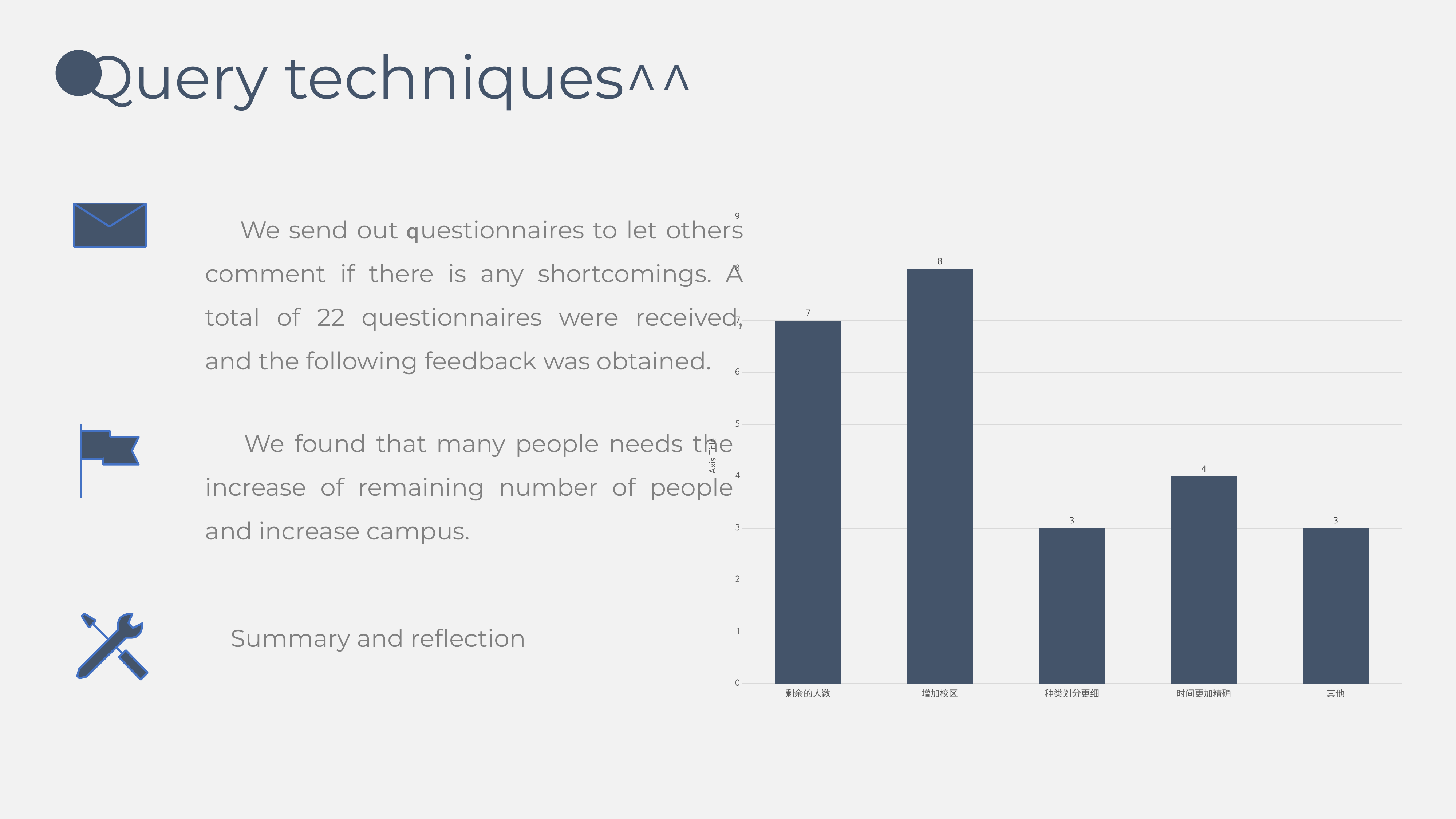

Query techniques^^

    We send out questionnaires to let others comment if there is any shortcomings. A total of 22 questionnaires were received, and the following feedback was obtained.

### Chart

| Category | 系列 1 |
|---|---|
| 剩余的人数 | 7.0 |
| 增加校区 | 8.0 |
| 种类划分更细 | 3.0 |
| 时间更加精确 | 4.0 |
| 其他 | 3.0 |

    We found that many people needs the increase of remaining number of people and increase campus.

Summary and reflection